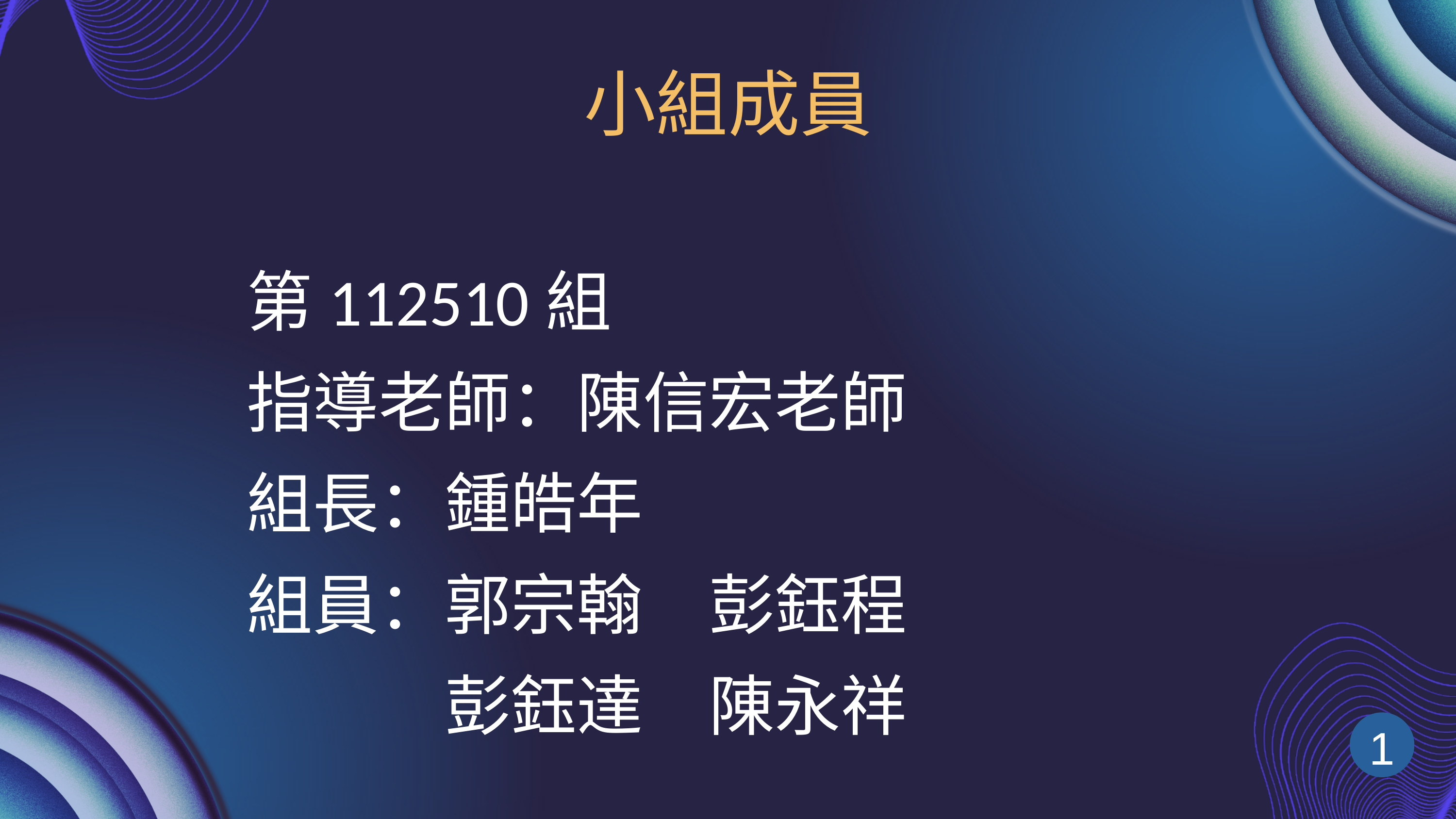

小組成員
第112510組
指導老師：陳信宏老師
組長：鍾皓年
組員：郭宗翰　彭鈺程
　　　彭鈺達　陳永祥

1